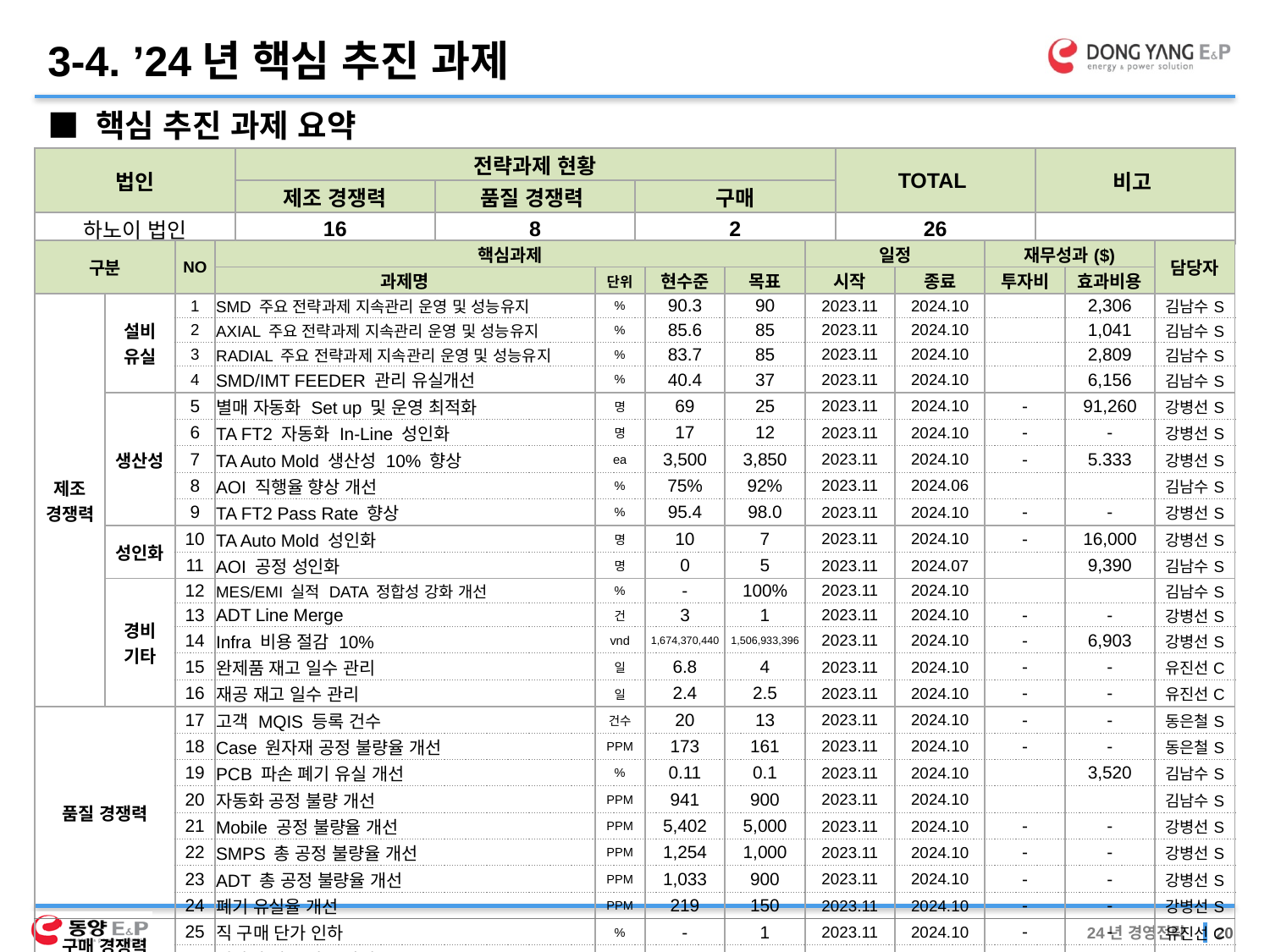

3-4. ’24년 핵심 추진 과제
■ 핵심 추진 과제 요약
| 법인 | 전략과제 현황 |  |  | TOTAL | 비고 |
| --- | --- | --- | --- | --- | --- |
|  | 제조 경쟁력 | 품질 경쟁력 | 구매 |  |  |
| 하노이 법인 | 16 | 8 | 2 | 26 |  |
| 구분 |  | NO | 핵심과제 |  |  |  | 일정 |  | 재무성과($) |  | 담당자 |
| --- | --- | --- | --- | --- | --- | --- | --- | --- | --- | --- | --- |
|  |  |  | 과제명 | 단위 | 현수준 | 목표 | 시작 | 종료 | 투자비 | 효과비용 |  |
| 제조 경쟁력 | 설비 유실 | 1 | SMD 주요 전략과제 지속관리 운영 및 성능유지 | % | 90.3 | 90 | 2023.11 | 2024.10 |  | 2,306 | 김남수S |
|  |  | 2 | AXIAL 주요 전략과제 지속관리 운영 및 성능유지 | % | 85.6 | 85 | 2023.11 | 2024.10 |  | 1,041 | 김남수S |
|  |  | 3 | RADIAL 주요 전략과제 지속관리 운영 및 성능유지 | % | 83.7 | 85 | 2023.11 | 2024.10 |  | 2,809 | 김남수S |
|  |  | 4 | SMD/IMT FEEDER 관리 유실개선 | % | 40.4 | 37 | 2023.11 | 2024.10 |  | 6,156 | 김남수S |
|  | 생산성 | 5 | 별매 자동화 Set up 및 운영 최적화 | 명 | 69 | 25 | 2023.11 | 2024.10 | - | 91,260 | 강병선S |
|  |  | 6 | TA FT2 자동화 In-Line 성인화 | 명 | 17 | 12 | 2023.11 | 2024.10 | - | - | 강병선S |
|  |  | 7 | TA Auto Mold 생산성 10% 향상 | ea | 3,500 | 3,850 | 2023.11 | 2024.10 | - | 5.333 | 강병선S |
|  |  | 8 | AOI 직행율 향상 개선 | % | 75% | 92% | 2023.11 | 2024.06 |  |  | 김남수S |
|  |  | 9 | TA FT2 Pass Rate 향상 | % | 95.4 | 98.0 | 2023.11 | 2024.10 | - | - | 강병선S |
|  | 성인화 | 10 | TA Auto Mold 성인화 | 명 | 10 | 7 | 2023.11 | 2024.10 | - | 16,000 | 강병선S |
|  |  | 11 | AOI 공정 성인화 | 명 | 0 | 5 | 2023.11 | 2024.07 |  | 9,390 | 김남수S |
|  | 경비 기타 | 12 | MES/EMI 실적 DATA 정합성 강화 개선 | % | - | 100% | 2023.11 | 2024.10 |  |  | 김남수S |
|  |  | 13 | ADT Line Merge | 건 | 3 | 1 | 2023.11 | 2024.10 | - | - | 강병선S |
|  |  | 14 | Infra 비용 절감 10% | vnd | 1,674,370,440 | 1,506,933,396 | 2023.11 | 2024.10 | - | 6,903 | 강병선S |
|  |  | 15 | 완제품 재고 일수 관리 | 일 | 6.8 | 4 | 2023.11 | 2024.10 | - | - | 유진선C |
|  |  | 16 | 재공 재고 일수 관리 | 일 | 2.4 | 2.5 | 2023.11 | 2024.10 | - | - | 유진선C |
| 품질 경쟁력 |  | 17 | 고객 MQIS 등록 건수 | 건수 | 20 | 13 | 2023.11 | 2024.10 | - | - | 동은철S |
|  |  | 18 | Case 원자재 공정 불량율 개선 | PPM | 173 | 161 | 2023.11 | 2024.10 | - | - | 동은철S |
|  |  | 19 | PCB 파손 폐기 유실 개선 | % | 0.11 | 0.1 | 2023.11 | 2024.10 |  | 3,520 | 김남수S |
|  |  | 20 | 자동화 공정 불량 개선 | PPM | 941 | 900 | 2023.11 | 2024.10 |  |  | 김남수S |
|  |  | 21 | Mobile 공정 불량율 개선 | PPM | 5,402 | 5,000 | 2023.11 | 2024.10 | - | - | 강병선S |
|  |  | 22 | SMPS 총 공정 불량율 개선 | PPM | 1,254 | 1,000 | 2023.11 | 2024.10 | - | - | 강병선S |
|  |  | 23 | ADT 총 공정 불량율 개선 | PPM | 1,033 | 900 | 2023.11 | 2024.10 | - | - | 강병선S |
|  |  | 24 | 폐기 유실율 개선 | PPM | 219 | 150 | 2023.11 | 2024.10 | - | - | 강병선S |
| 구매 경쟁력 |  | 25 | 직 구매 단가 인하 | % | - | 1 | 2023.11 | 2024.10 | - | - | 유진선C |
|  |  | 26 | 원자재 재고 일수 관리 | 일 | 14.3 | 12.4 | 2023.11 | 2024.10 | - | - | 유진선C |